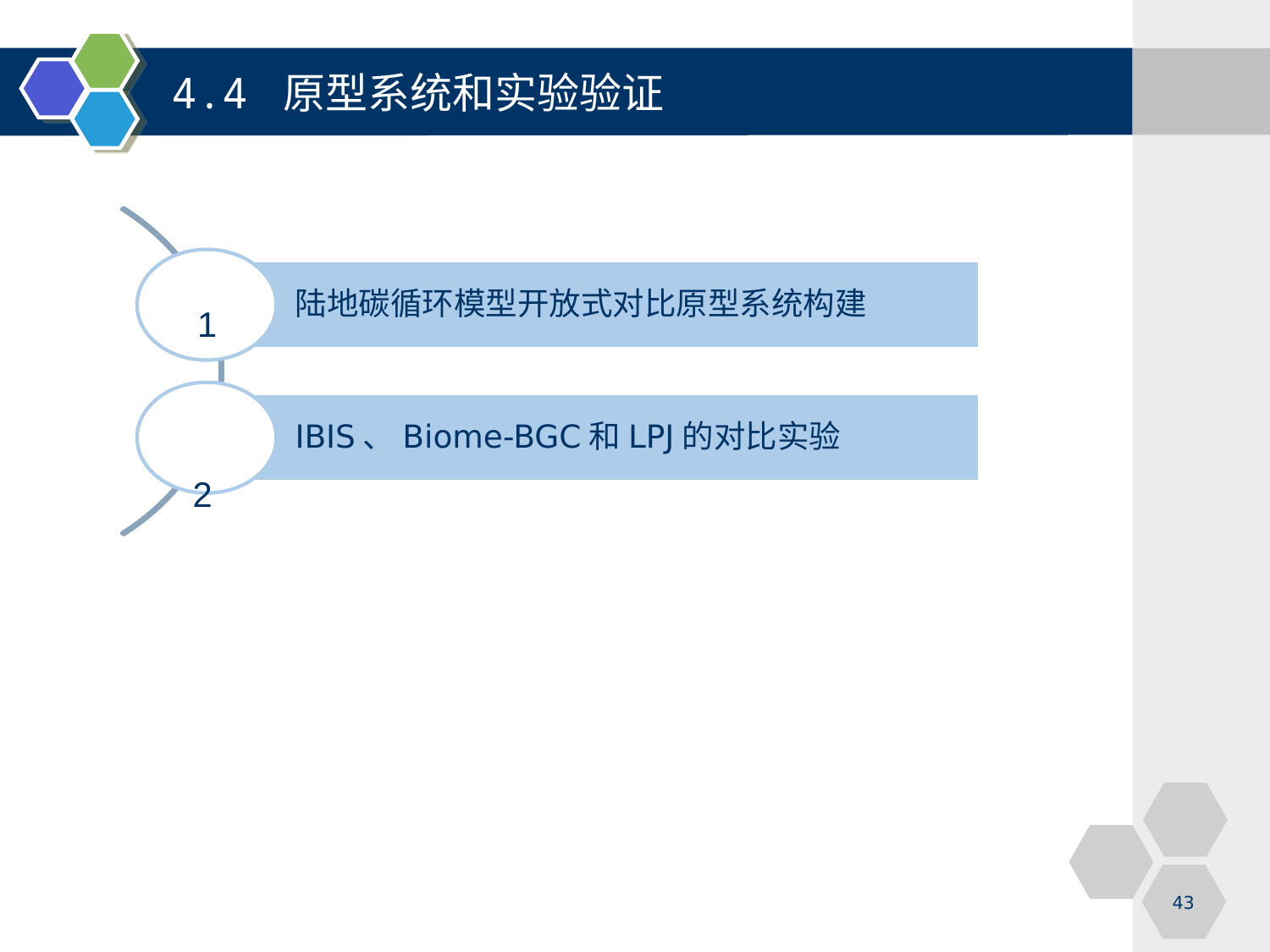

4.4 原型系统和实验验证
陆地碳循环模型开放式对比原型系统构建
IBIS、Biome-BGC和LPJ的对比实验
1
2
43